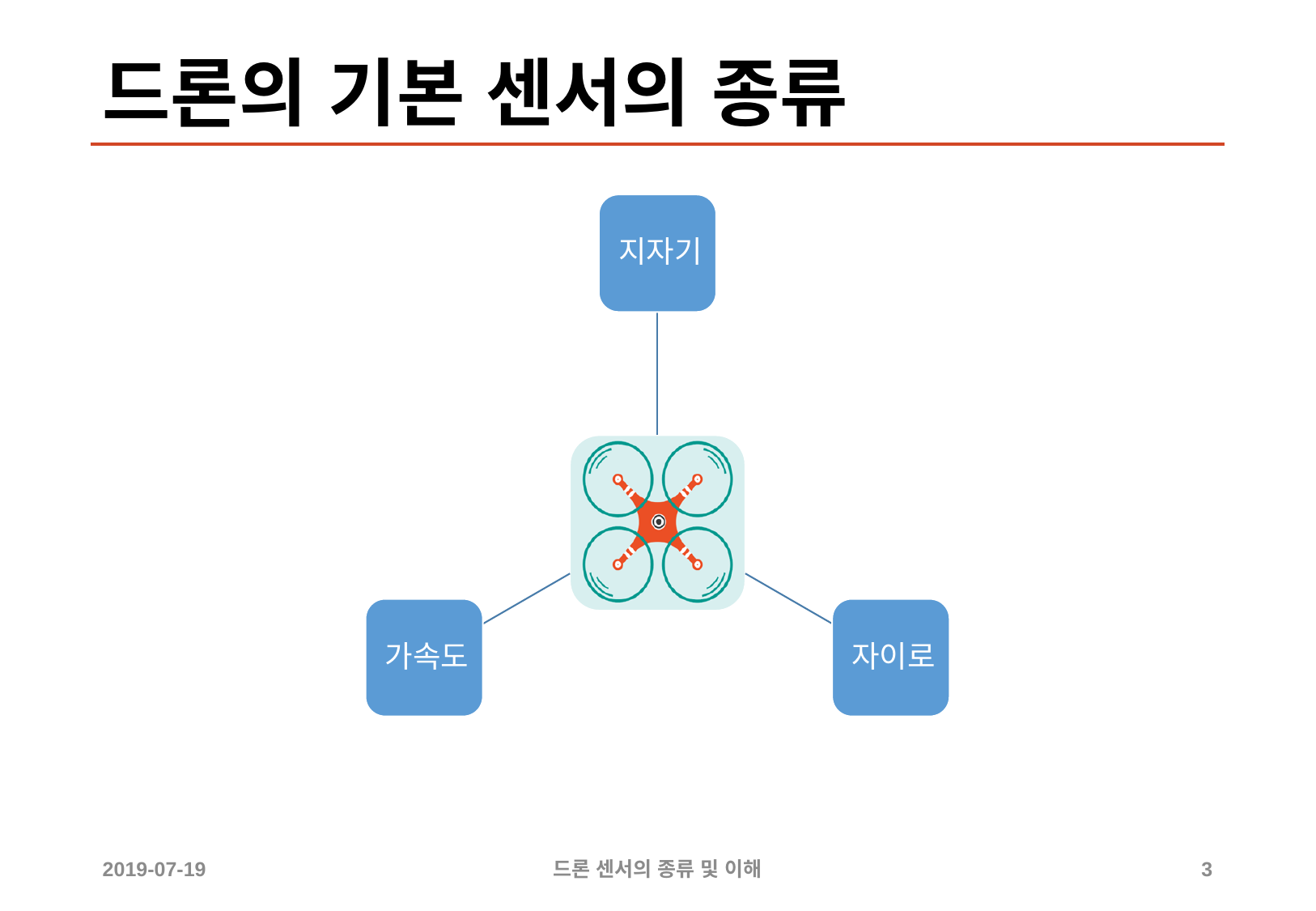

# 드론의 기본 센서의 종류

지자기
자이로
가속도
2019-07-19
드론 센서의 종류 및 이해
3